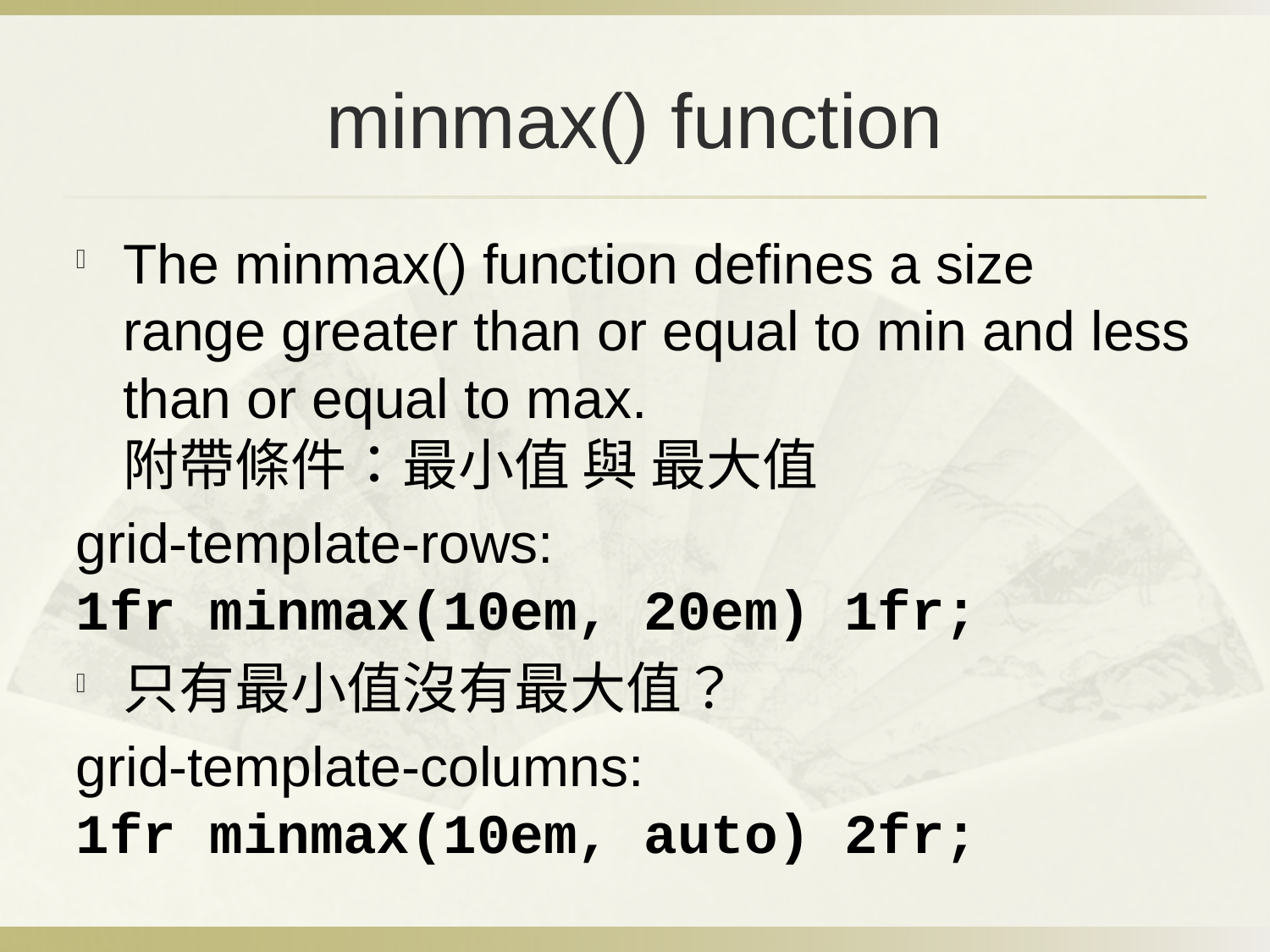

# minmax() function
The minmax() function defines a size range greater than or equal to min and less than or equal to max.
附帶條件：最小值 與 最大值
grid-template-rows:
1fr minmax(10em, 20em) 1fr;
只有最小值沒有最大值？
grid-template-columns:
1fr minmax(10em, auto) 2fr;